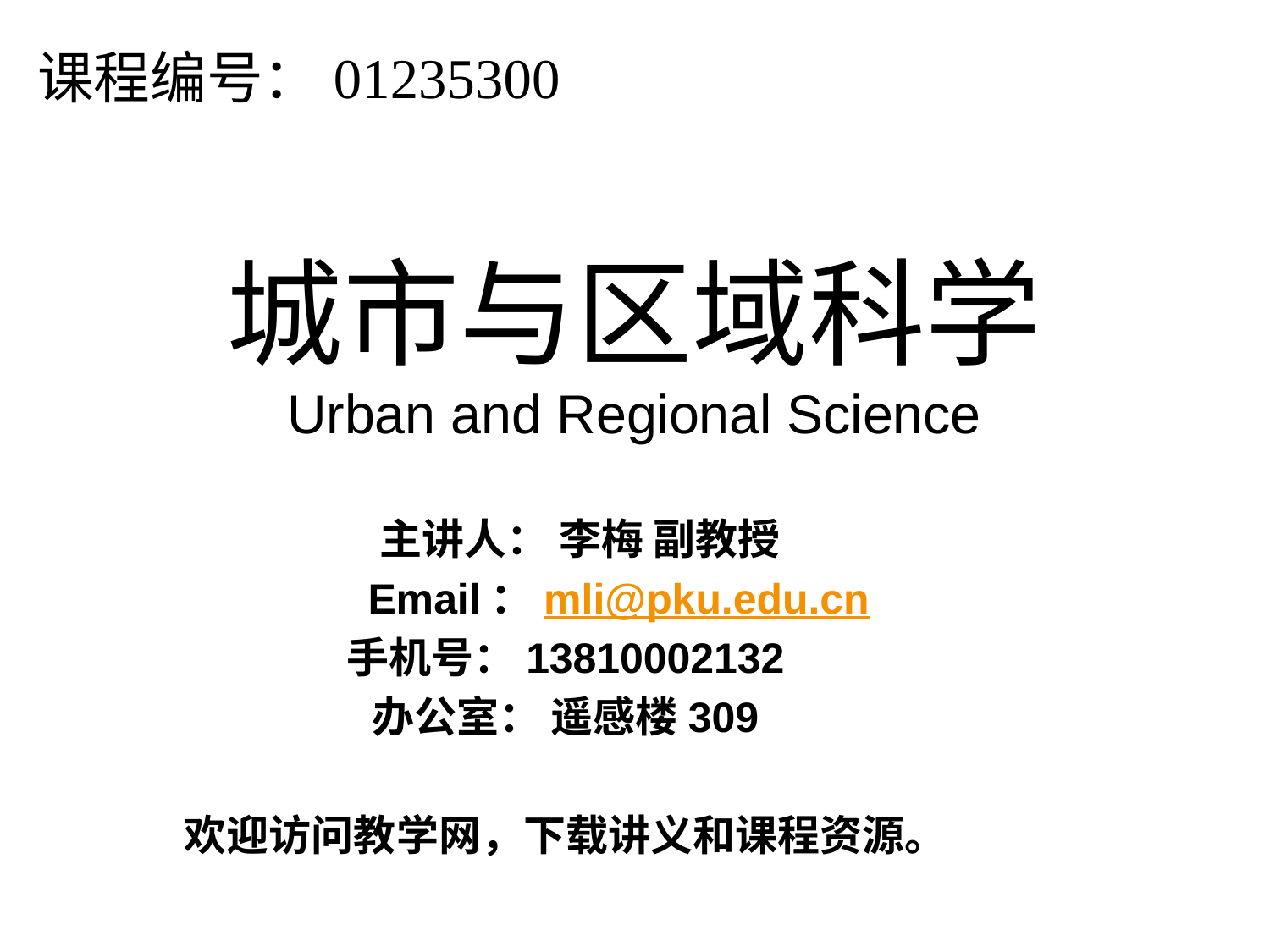

课程编号：01235300
城市与区域科学
Urban and Regional Science
  主讲人： 李梅 副教授
         Email：mli@pku.edu.cn
手机号：13810002132
办公室： 遥感楼309

欢迎访问教学网，下载讲义和课程资源。